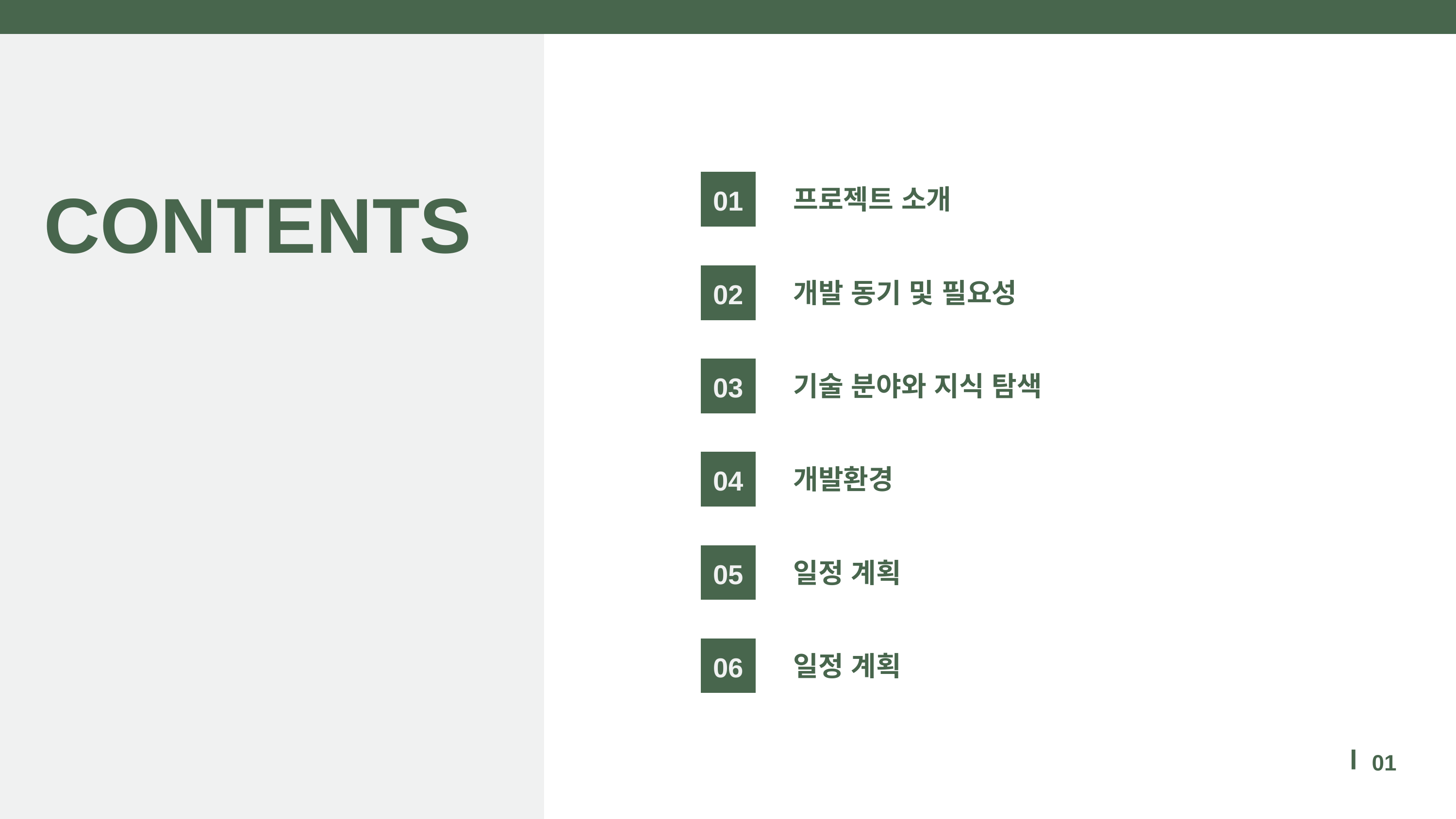

CONTENTS

01
프로젝트 소개

02
개발 동기 및 필요성

03
기술 분야와 지식 탐색

04
개발환경

05
일정 계획

06
일정 계획

01